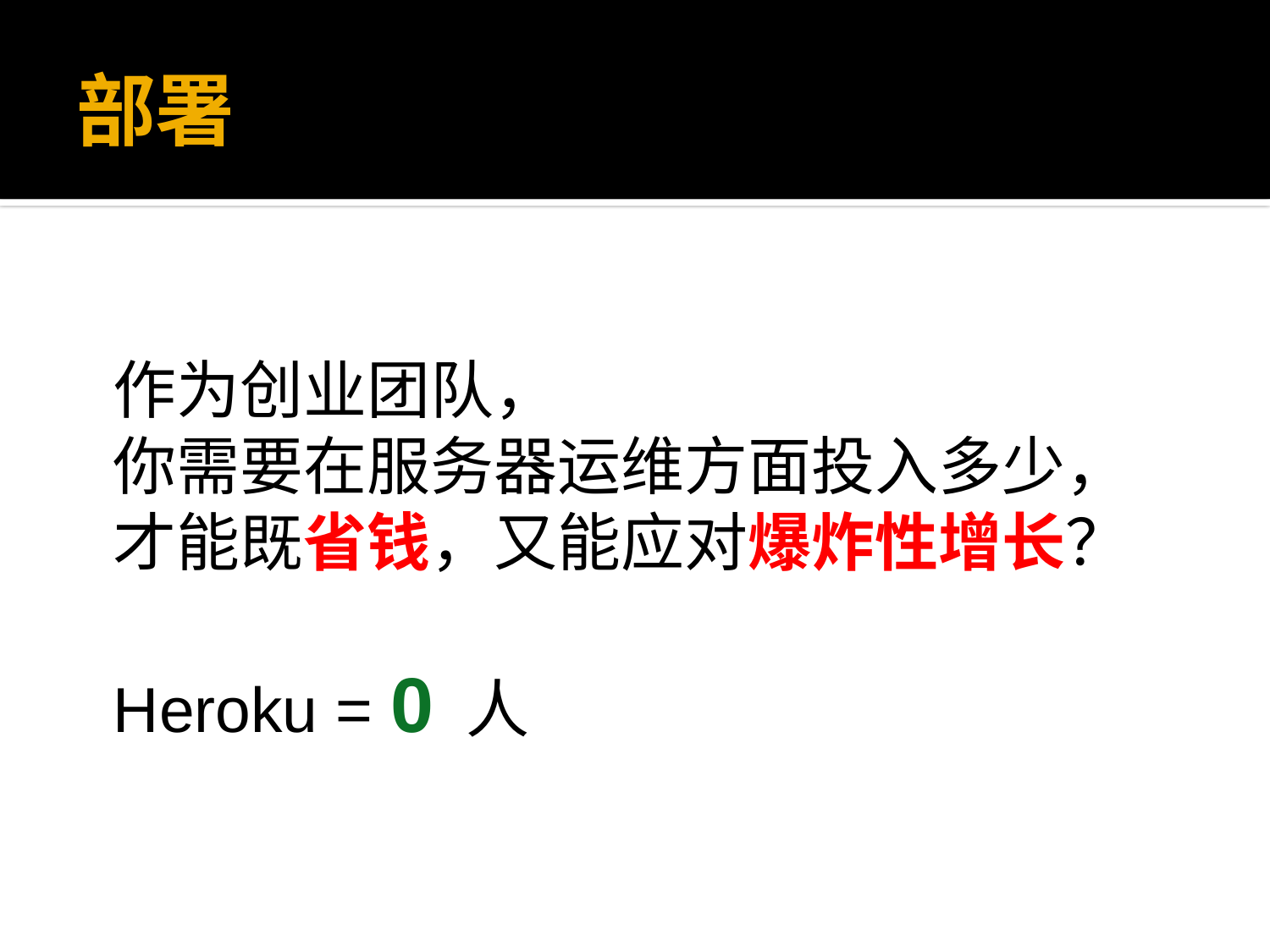

# 部署
作为创业团队，
你需要在服务器运维方面投入多少，
才能既省钱，又能应对爆炸性增长？

Heroku = 0 人